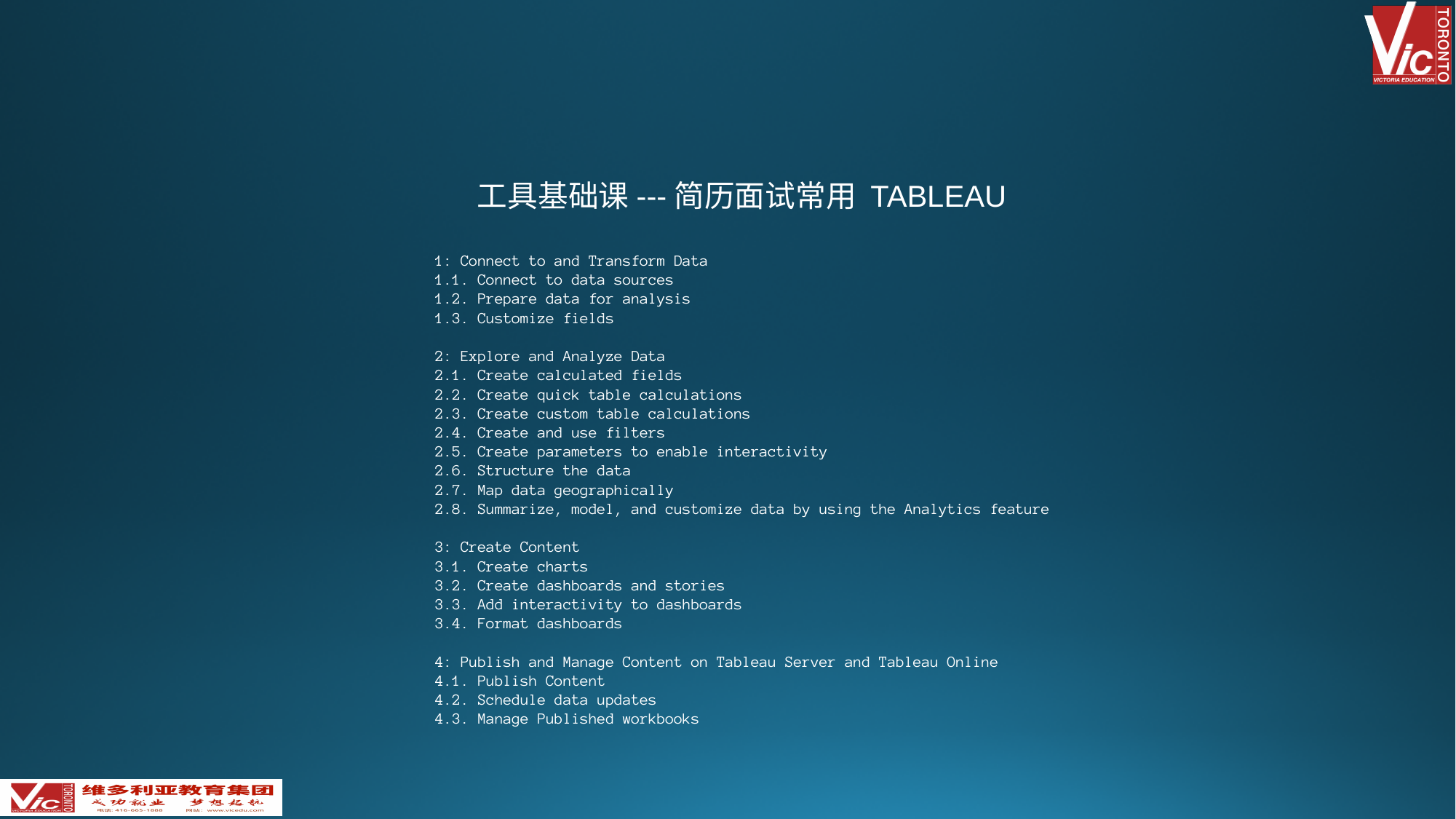

工具基础课---简历面试常用 TABLEAU
1: Connect to and Transform Data
1.1. Connect to data sources
1.2. Prepare data for analysis
1.3. Customize fields

2: Explore and Analyze Data
2.1. Create calculated fields
2.2. Create quick table calculations
2.3. Create custom table calculations
2.4. Create and use filters
2.5. Create parameters to enable interactivity
2.6. Structure the data
2.7. Map data geographically
2.8. Summarize, model, and customize data by using the Analytics feature

3: Create Content
3.1. Create charts
3.2. Create dashboards and stories
3.3. Add interactivity to dashboards
3.4. Format dashboards

4: Publish and Manage Content on Tableau Server and Tableau Online
4.1. Publish Content
4.2. Schedule data updates
4.3. Manage Published workbooks